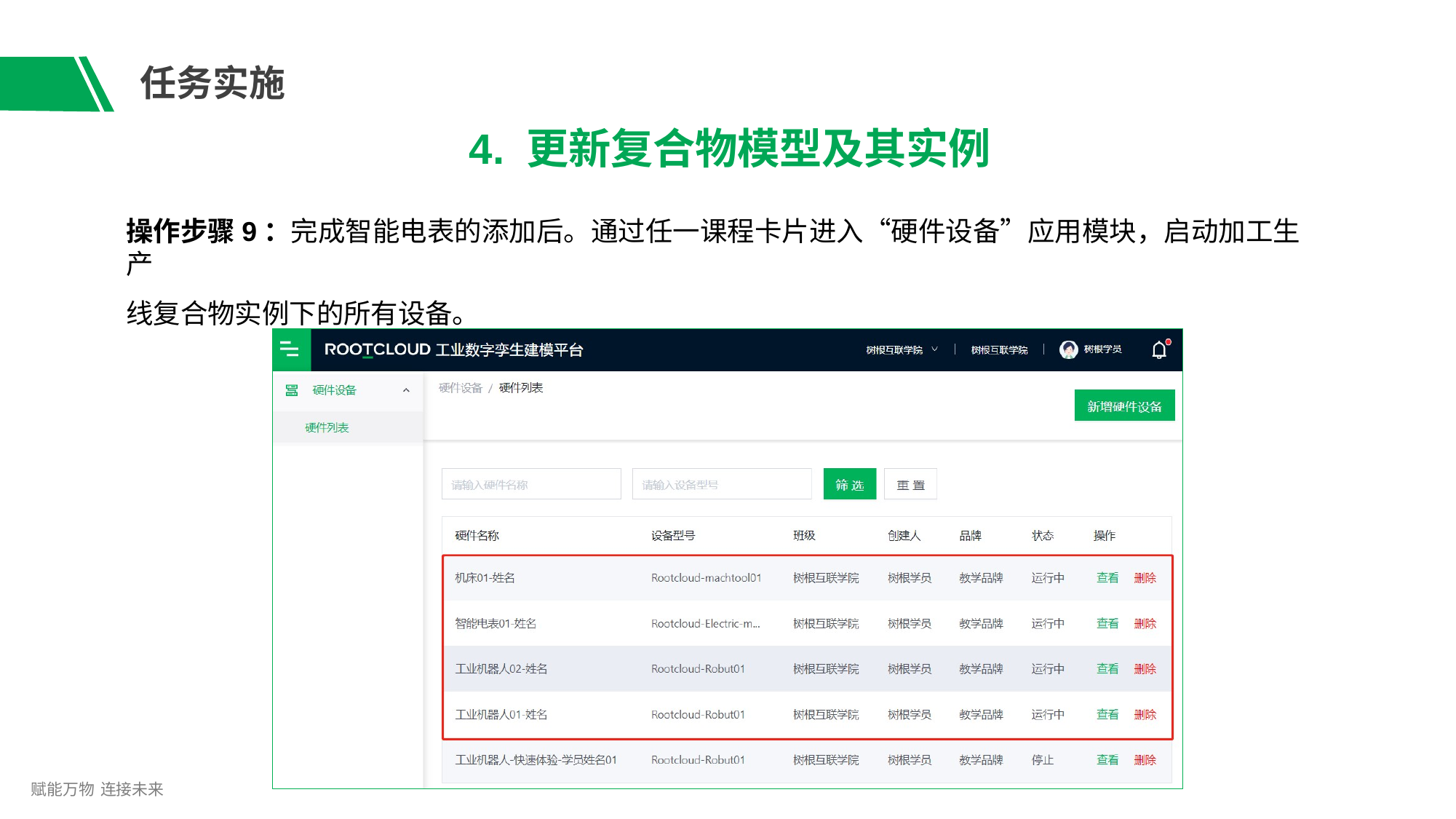

# 任务实施
4. 更新复合物模型及其实例
操作步骤9：完成智能电表的添加后。通过任一课程卡片进入“硬件设备”应用模块，启动加工生产
线复合物实例下的所有设备。

赋能万物 连接未来